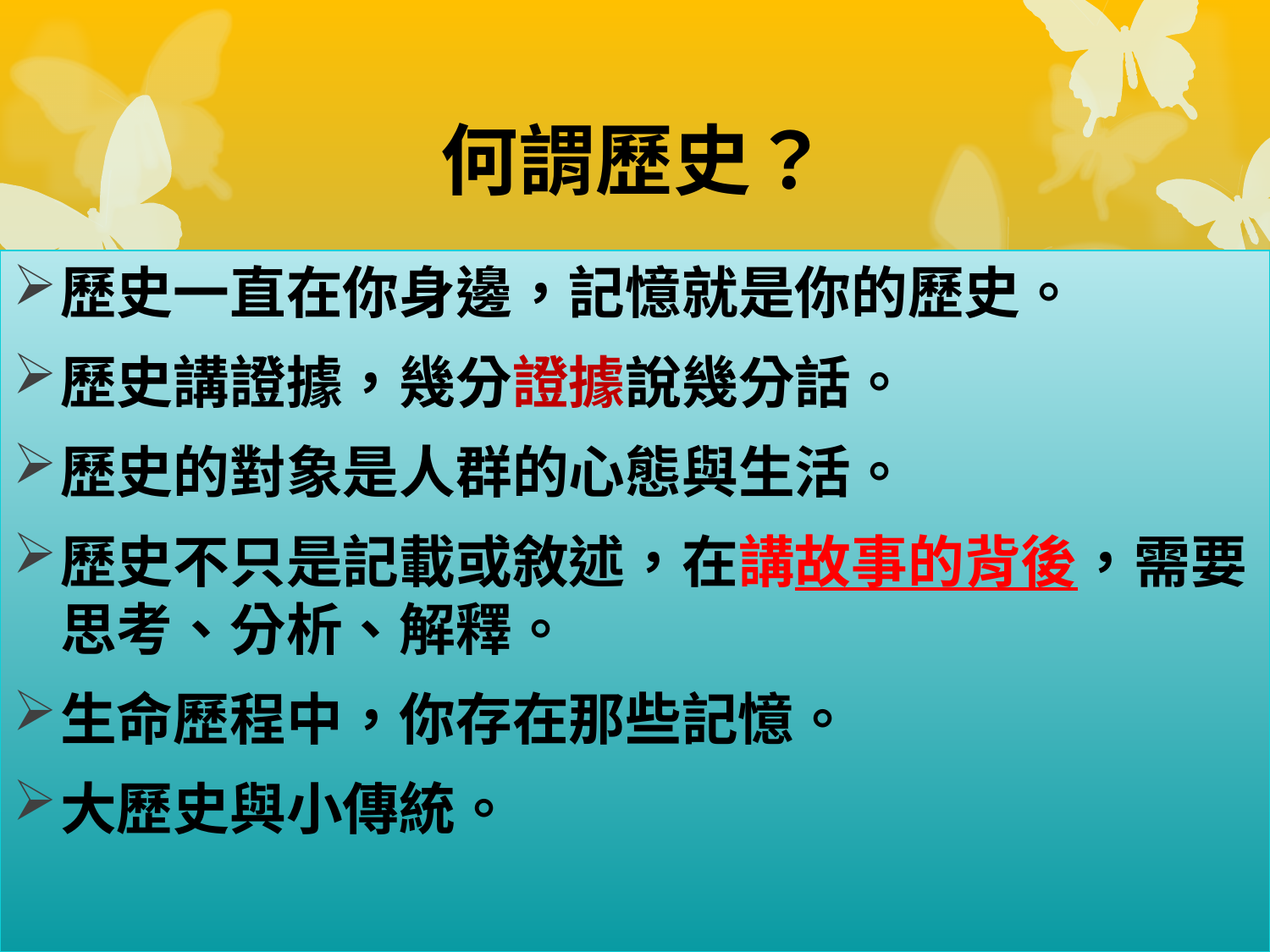

# 何謂歷史？
歷史一直在你身邊，記憶就是你的歷史。
歷史講證據，幾分證據說幾分話。
歷史的對象是人群的心態與生活。
歷史不只是記載或敘述，在講故事的背後，需要思考、分析、解釋。
生命歷程中，你存在那些記憶。
大歷史與小傳統。